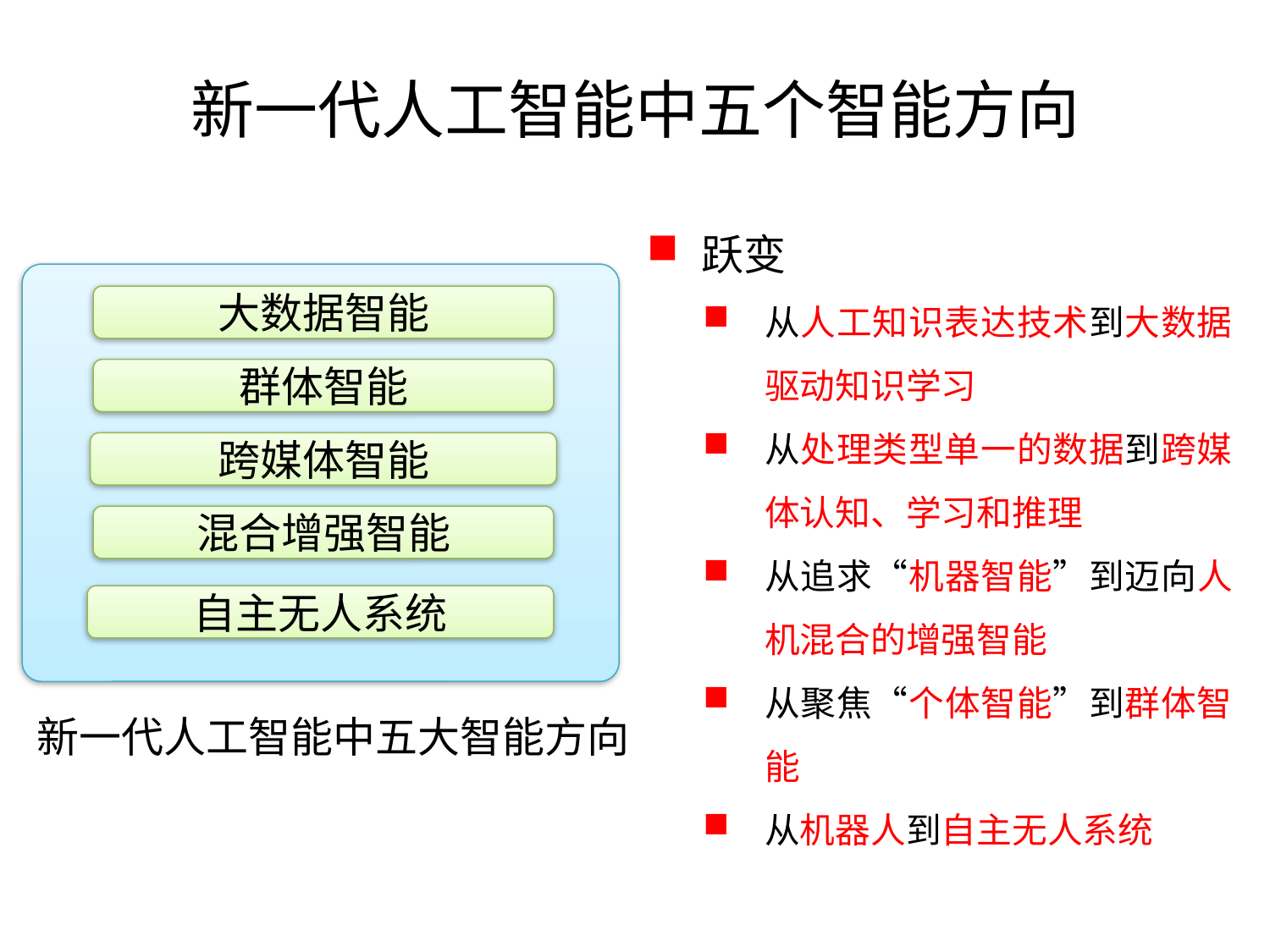

# 新一代人工智能中五个智能方向
跃变
从人工知识表达技术到大数据驱动知识学习
从处理类型单一的数据到跨媒体认知、学习和推理
从追求“机器智能”到迈向人机混合的增强智能
从聚焦“个体智能”到群体智能
从机器人到自主无人系统

大数据智能
群体智能
跨媒体智能
混合增强智能
自主无人系统
新一代人工智能中五大智能方向